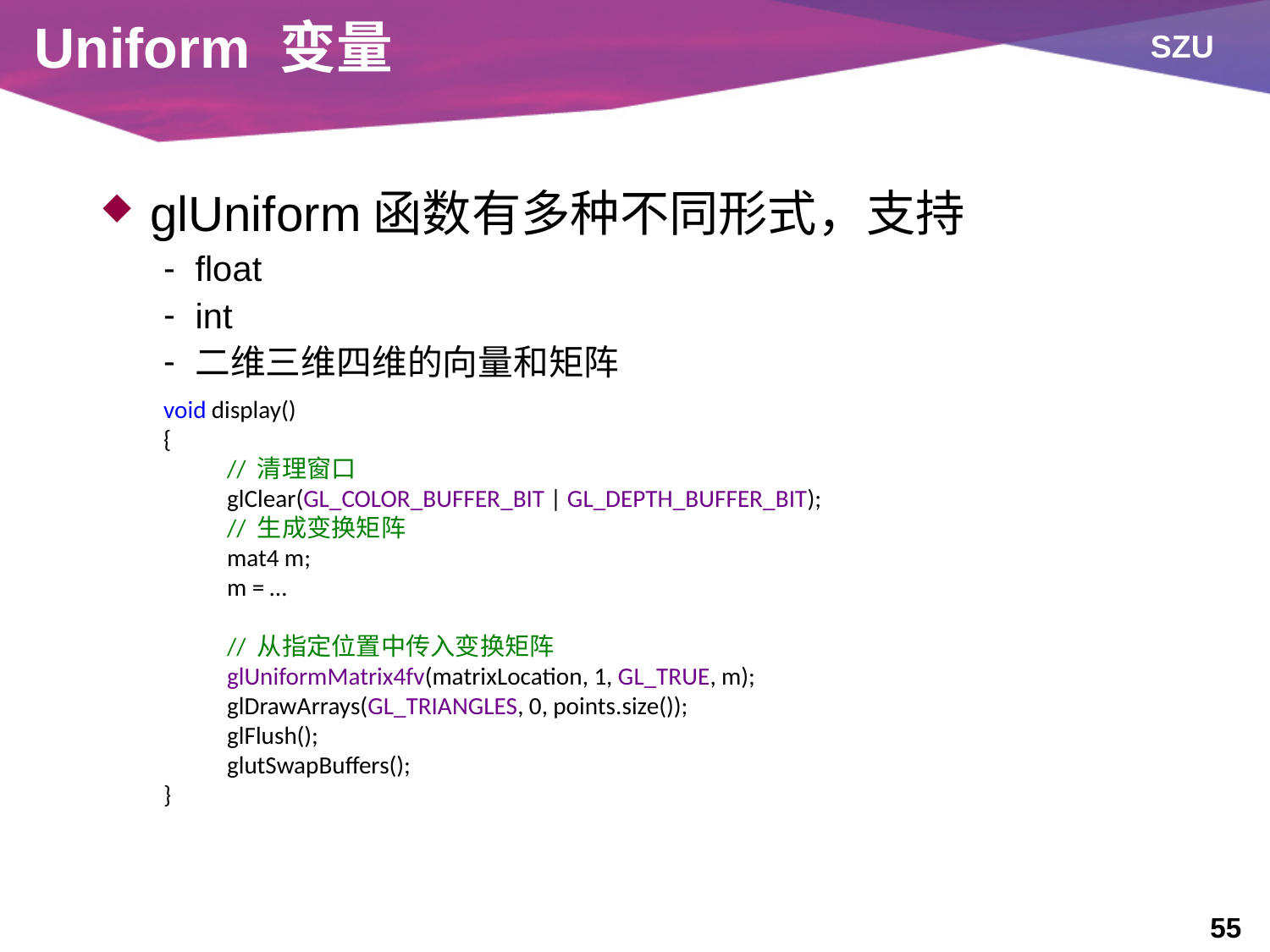

# Uniform 变量
glUniform函数有多种不同形式，支持
float
int
二维三维四维的向量和矩阵
void display()
{
	// 清理窗口
	glClear(GL_COLOR_BUFFER_BIT | GL_DEPTH_BUFFER_BIT);
	// 生成变换矩阵
 	mat4 m;
	m = …

	// 从指定位置中传入变换矩阵
	glUniformMatrix4fv(matrixLocation, 1, GL_TRUE, m);
	glDrawArrays(GL_TRIANGLES, 0, points.size());
	glFlush();
	glutSwapBuffers();
}
55